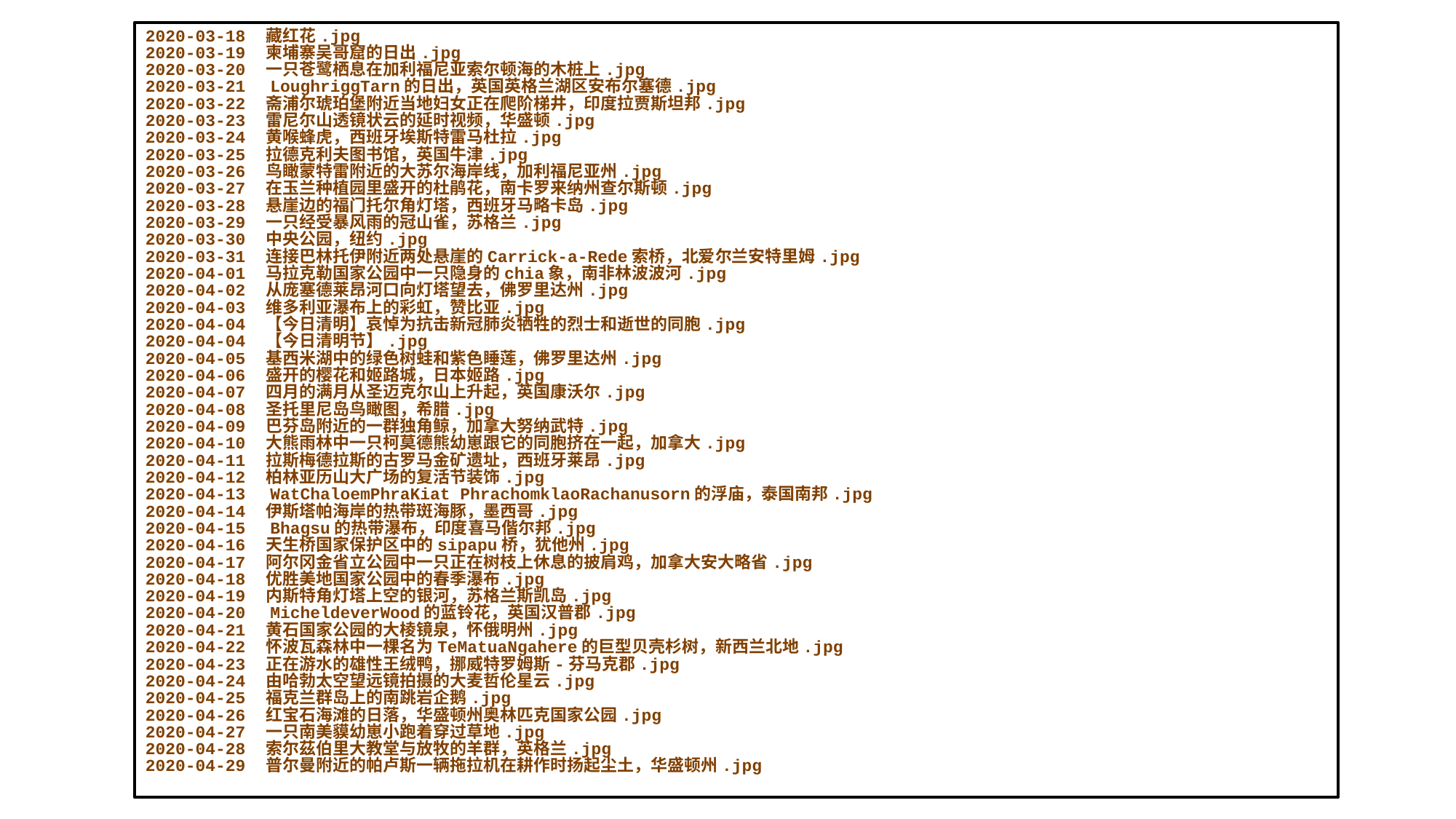

2020-03-18　藏红花.jpg
2020-03-19　柬埔寨吴哥窟的日出.jpg
2020-03-20　一只苍鹭栖息在加利福尼亚索尔顿海的木桩上.jpg
2020-03-21　LoughriggTarn的日出，英国英格兰湖区安布尔塞德.jpg
2020-03-22　斋浦尔琥珀堡附近当地妇女正在爬阶梯井，印度拉贾斯坦邦.jpg
2020-03-23　雷尼尔山透镜状云的延时视频，华盛顿.jpg
2020-03-24　黄喉蜂虎，西班牙埃斯特雷马杜拉.jpg
2020-03-25　拉德克利夫图书馆，英国牛津.jpg
2020-03-26　鸟瞰蒙特雷附近的大苏尔海岸线，加利福尼亚州.jpg
2020-03-27　在玉兰种植园里盛开的杜鹃花，南卡罗来纳州查尔斯顿.jpg
2020-03-28　悬崖边的福门托尔角灯塔，西班牙马略卡岛.jpg
2020-03-29　一只经受暴风雨的冠山雀，苏格兰.jpg
2020-03-30　中央公园，纽约.jpg
2020-03-31　连接巴林托伊附近两处悬崖的Carrick-a-Rede索桥，北爱尔兰安特里姆.jpg
2020-04-01　马拉克勒国家公园中一只隐身的chia象，南非林波波河.jpg
2020-04-02　从庞塞德莱昂河口向灯塔望去，佛罗里达州.jpg
2020-04-03　维多利亚瀑布上的彩虹，赞比亚.jpg
2020-04-04　【今日清明】哀悼为抗击新冠肺炎牺牲的烈士和逝世的同胞.jpg
2020-04-04　【今日清明节】.jpg
2020-04-05　基西米湖中的绿色树蛙和紫色睡莲，佛罗里达州.jpg
2020-04-06　盛开的樱花和姬路城，日本姬路.jpg
2020-04-07　四月的满月从圣迈克尔山上升起，英国康沃尔.jpg
2020-04-08　圣托里尼岛鸟瞰图，希腊.jpg
2020-04-09　巴芬岛附近的一群独角鲸，加拿大努纳武特.jpg
2020-04-10　大熊雨林中一只柯莫德熊幼崽跟它的同胞挤在一起，加拿大.jpg
2020-04-11　拉斯梅德拉斯的古罗马金矿遗址，西班牙莱昂.jpg
2020-04-12　柏林亚历山大广场的复活节装饰.jpg
2020-04-13　WatChaloemPhraKiat PhrachomklaoRachanusorn的浮庙，泰国南邦.jpg
2020-04-14　伊斯塔帕海岸的热带斑海豚，墨西哥.jpg
2020-04-15　Bhagsu的热带瀑布，印度喜马偕尔邦.jpg
2020-04-16　天生桥国家保护区中的sipapu桥，犹他州.jpg
2020-04-17　阿尔冈金省立公园中一只正在树枝上休息的披肩鸡，加拿大安大略省.jpg
2020-04-18　优胜美地国家公园中的春季瀑布.jpg
2020-04-19　内斯特角灯塔上空的银河，苏格兰斯凯岛.jpg
2020-04-20　MicheldeverWood的蓝铃花，英国汉普郡.jpg
2020-04-21　黄石国家公园的大棱镜泉，怀俄明州.jpg
2020-04-22　怀波瓦森林中一棵名为TeMatuaNgahere的巨型贝壳杉树，新西兰北地.jpg
2020-04-23　正在游水的雄性王绒鸭，挪威特罗姆斯-芬马克郡.jpg
2020-04-24　由哈勃太空望远镜拍摄的大麦哲伦星云.jpg
2020-04-25　福克兰群岛上的南跳岩企鹅.jpg
2020-04-26　红宝石海滩的日落，华盛顿州奥林匹克国家公园.jpg
2020-04-27　一只南美貘幼崽小跑着穿过草地.jpg
2020-04-28　索尔茲伯里大教堂与放牧的羊群，英格兰.jpg
2020-04-29　普尔曼附近的帕卢斯一辆拖拉机在耕作时扬起尘土，华盛顿州.jpg